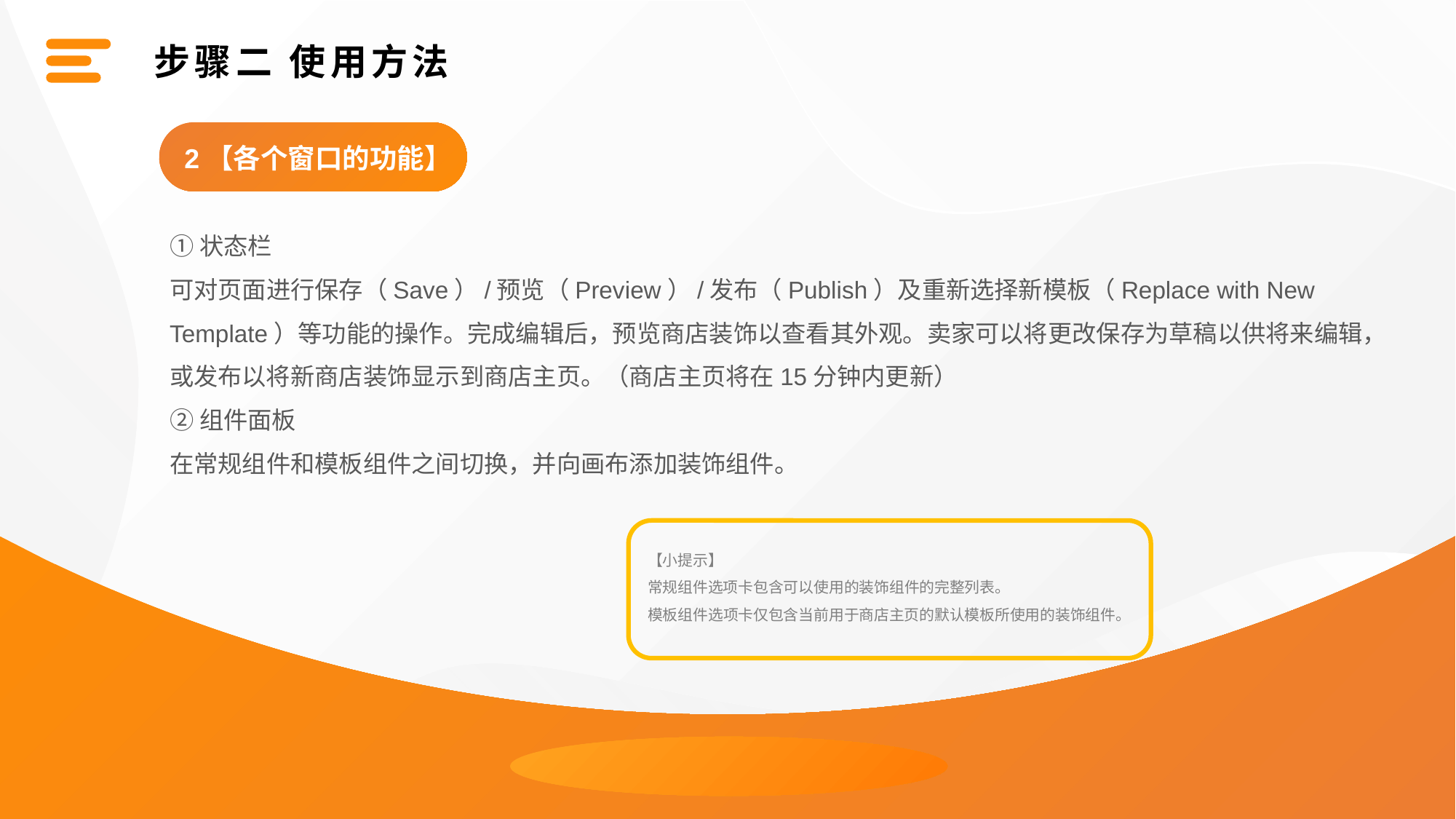

步骤二 使用方法

2【各个窗口的功能】
①状态栏
可对页面进行保存（Save）/预览（Preview）/发布（Publish）及重新选择新模板（Replace with New Template）等功能的操作。完成编辑后，预览商店装饰以查看其外观。卖家可以将更改保存为草稿以供将来编辑，或发布以将新商店装饰显示到商店主页。（商店主页将在15分钟内更新）
②组件面板
在常规组件和模板组件之间切换，并向画布添加装饰组件。

【小提示】
常规组件选项卡包含可以使用的装饰组件的完整列表。
模板组件选项卡仅包含当前用于商店主页的默认模板所使用的装饰组件。